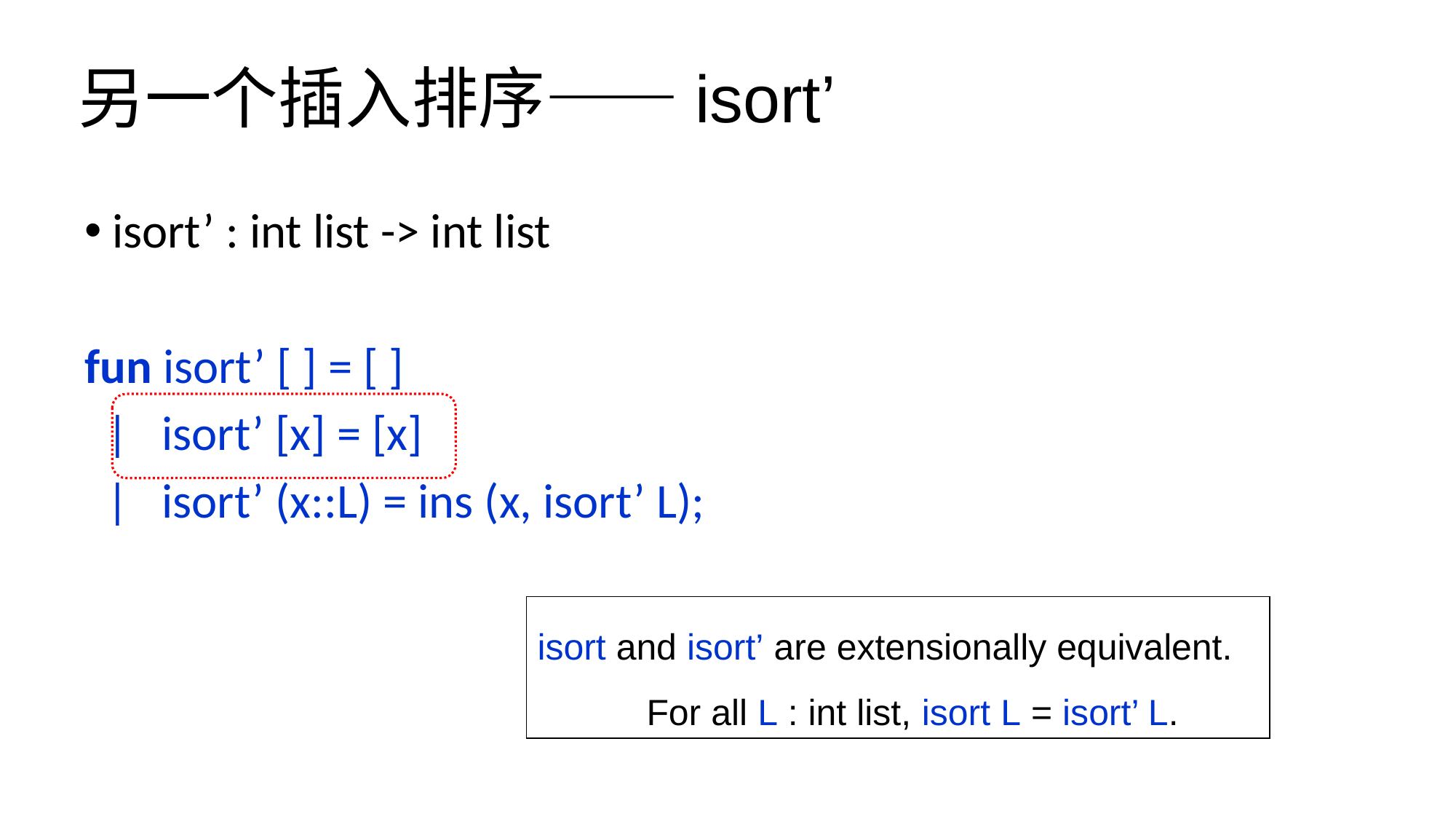

# 另一个插入排序——isort’
isort’ : int list -> int list

fun isort’ [ ] = [ ]
  |   isort’ [x] = [x]
  |   isort’ (x::L) = ins (x, isort’ L);

isort and isort’ are extensionally equivalent.
	For all L : int list, isort L = isort’ L.